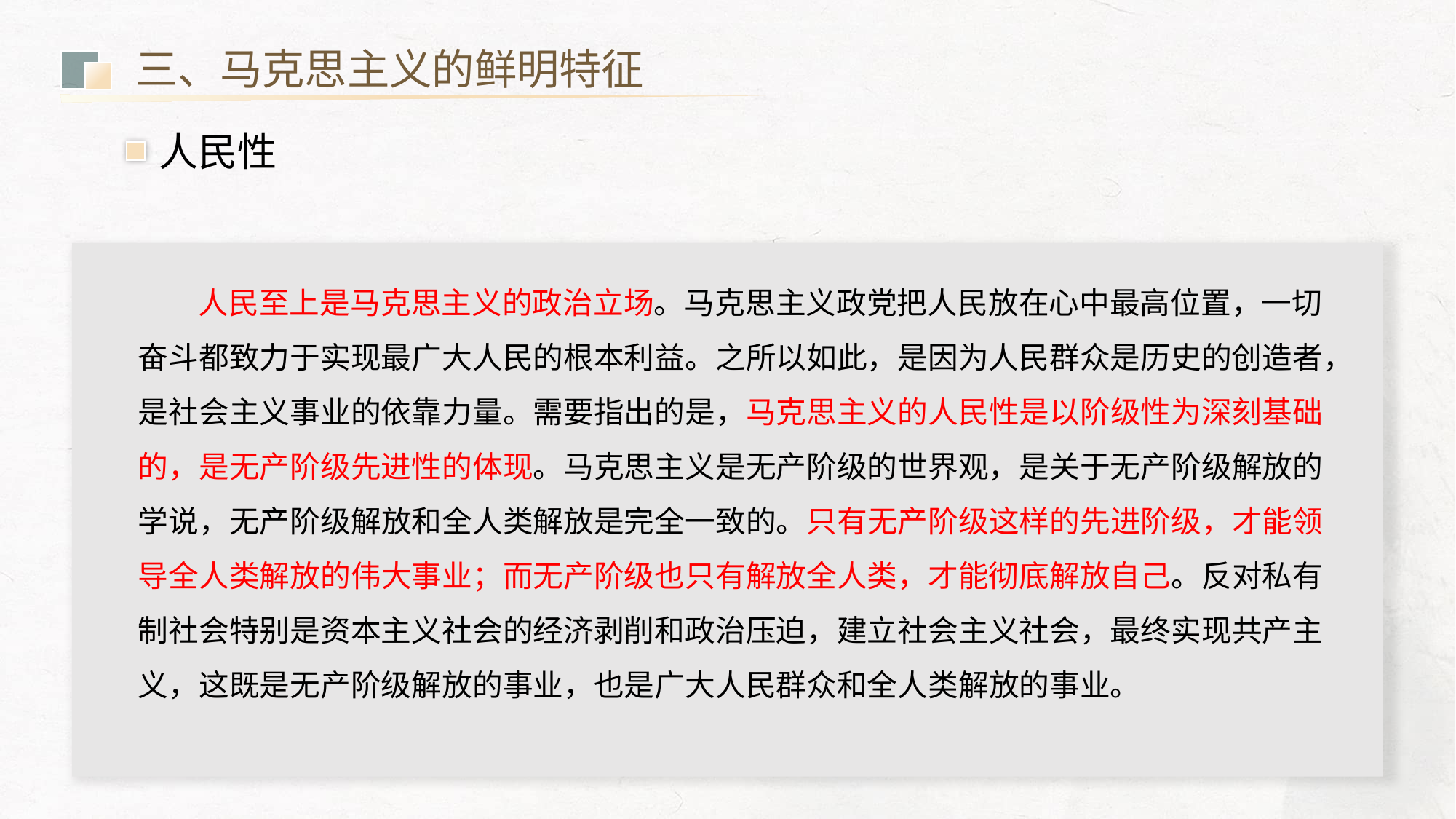

三、马克思主义的鲜明特征

人民性

人民至上是马克思主义的政治立场。马克思主义政党把人民放在心中最高位置，一切奋斗都致力于实现最广大人民的根本利益。之所以如此，是因为人民群众是历史的创造者，是社会主义事业的依靠力量。需要指出的是，马克思主义的人民性是以阶级性为深刻基础的，是无产阶级先进性的体现。马克思主义是无产阶级的世界观，是关于无产阶级解放的学说，无产阶级解放和全人类解放是完全一致的。只有无产阶级这样的先进阶级，才能领导全人类解放的伟大事业；而无产阶级也只有解放全人类，才能彻底解放自己。反对私有制社会特别是资本主义社会的经济剥削和政治压迫，建立社会主义社会，最终实现共产主义，这既是无产阶级解放的事业，也是广大人民群众和全人类解放的事业。